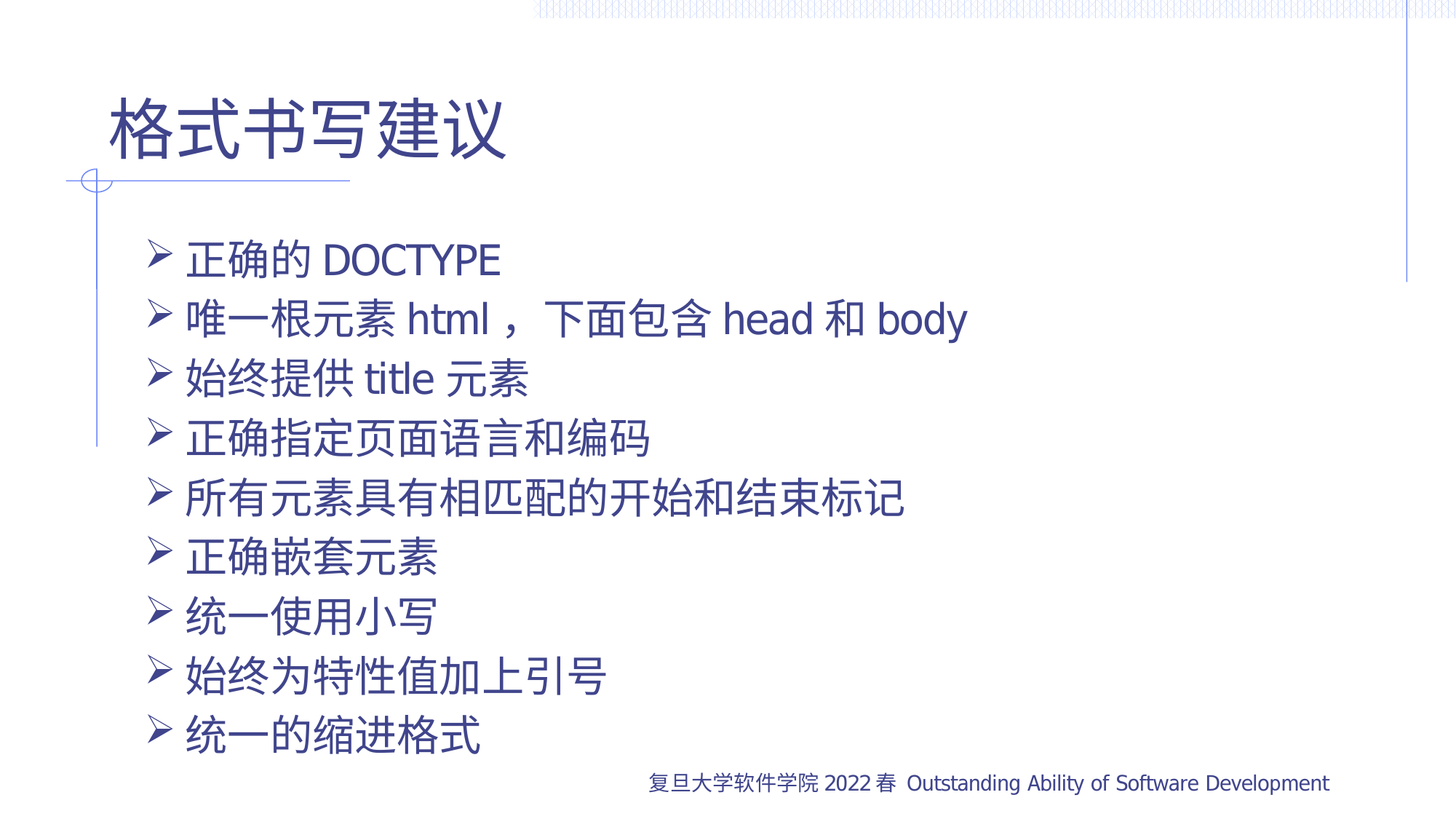

# 格式书写建议
正确的DOCTYPE
唯一根元素html，下面包含head和body
始终提供title元素
正确指定页面语言和编码
所有元素具有相匹配的开始和结束标记
正确嵌套元素
统一使用小写
始终为特性值加上引号
统一的缩进格式